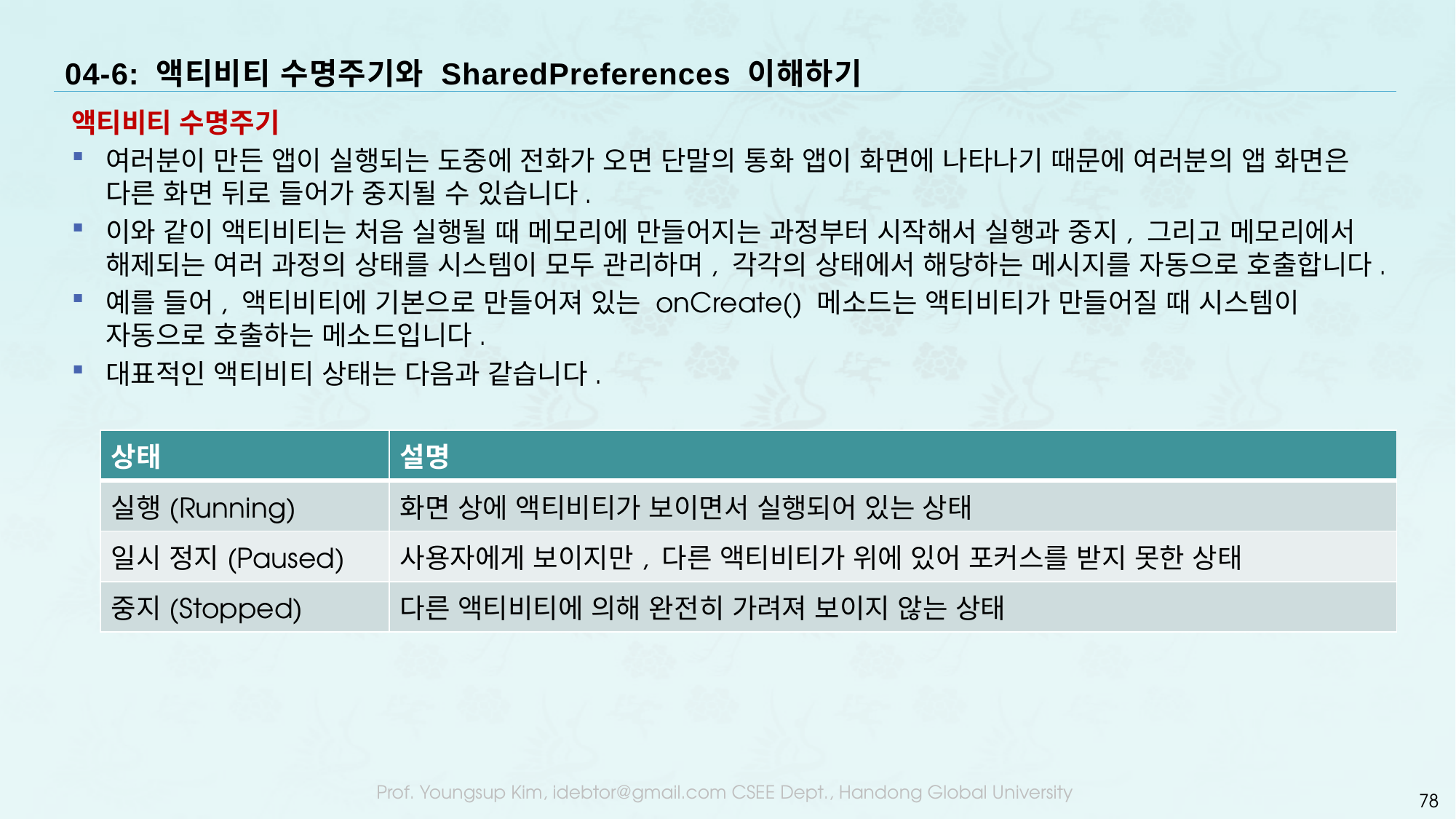

# 04-6: 액티비티 수명주기와 SharedPreferences 이해하기
액티비티 수명주기
여러분이 만든 앱이 실행되는 도중에 전화가 오면 단말의 통화 앱이 화면에 나타나기 때문에 여러분의 앱 화면은 다른 화면 뒤로 들어가 중지될 수 있습니다.
이와 같이 액티비티는 처음 실행될 때 메모리에 만들어지는 과정부터 시작해서 실행과 중지, 그리고 메모리에서 해제되는 여러 과정의 상태를 시스템이 모두 관리하며, 각각의 상태에서 해당하는 메시지를 자동으로 호출합니다.
예를 들어, 액티비티에 기본으로 만들어져 있는 onCreate() 메소드는 액티비티가 만들어질 때 시스템이 자동으로 호출하는 메소드입니다.
대표적인 액티비티 상태는 다음과 같습니다.

| 상태 | 설명 |
| --- | --- |
| 실행(Running) | 화면 상에 액티비티가 보이면서 실행되어 있는 상태 |
| 일시 정지(Paused) | 사용자에게 보이지만, 다른 액티비티가 위에 있어 포커스를 받지 못한 상태 |
| 중지(Stopped) | 다른 액티비티에 의해 완전히 가려져 보이지 않는 상태 |
78